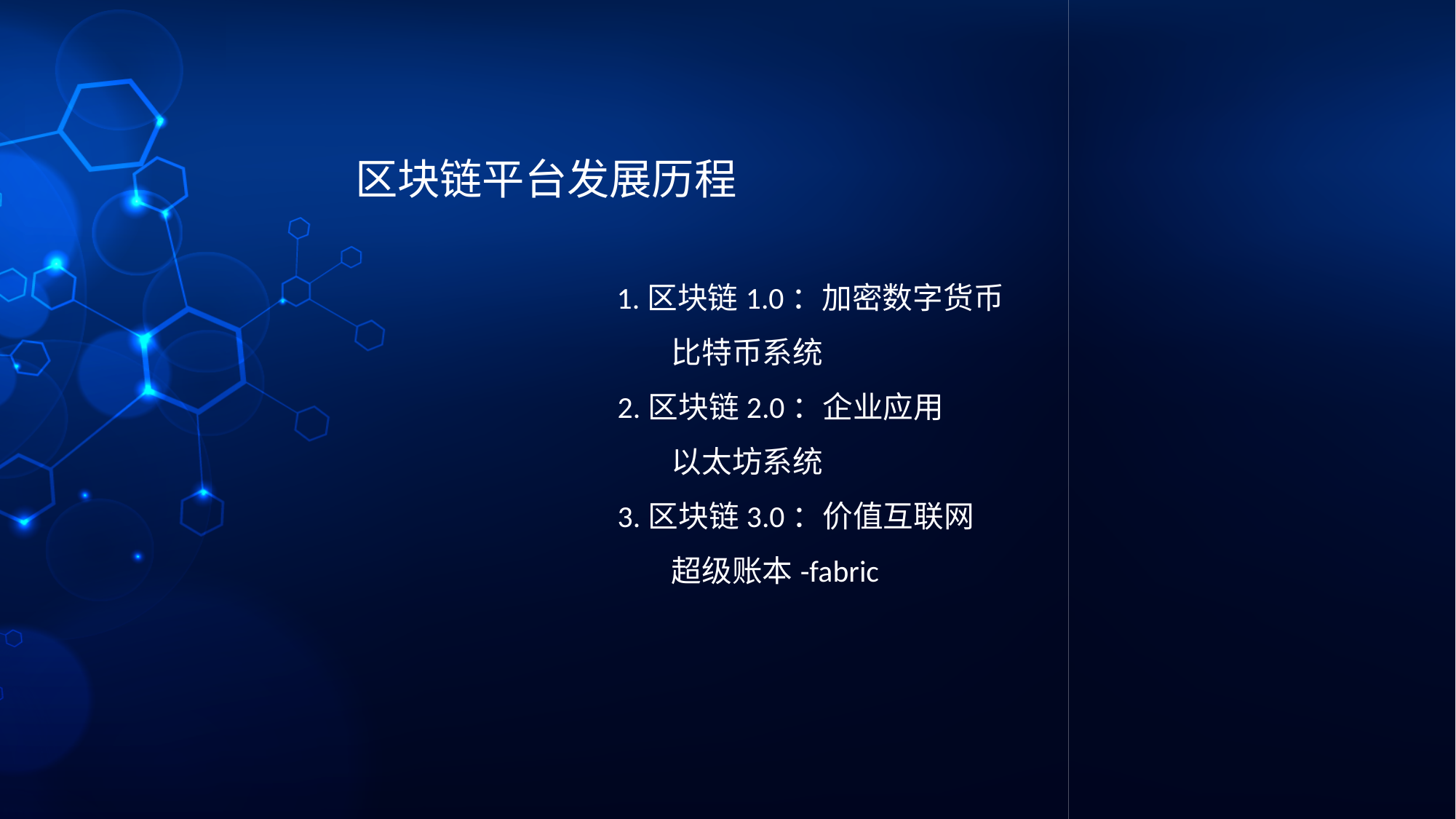

区块链平台发展历程
        1.区块链1.0：加密数字货币
	比特币系统
        2.区块链2.0：企业应用
	以太坊系统
        3.区块链3.0：价值互联网
	超级账本-fabric